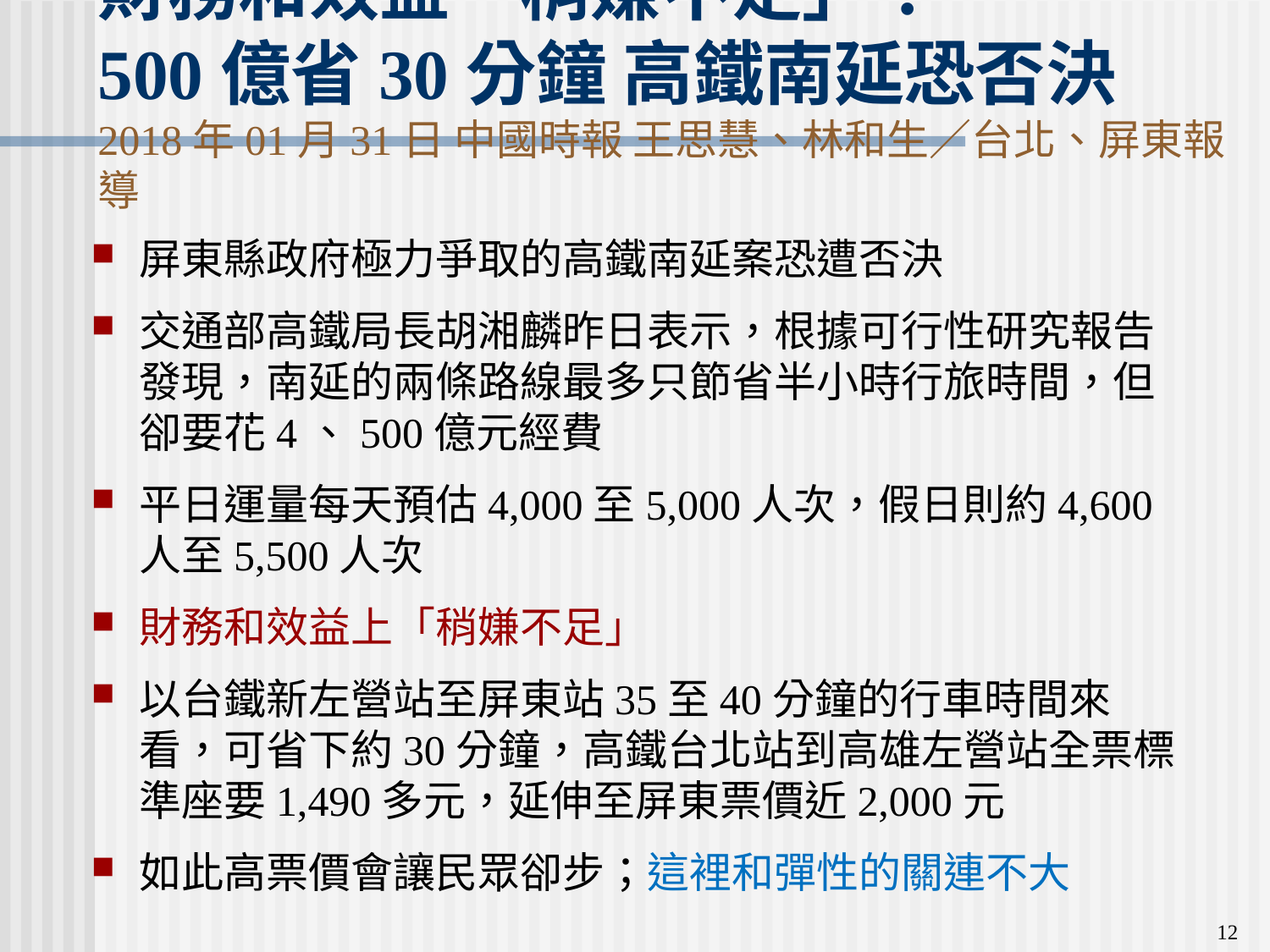

# 財務和效益「稍嫌不足」！ 500億省30分鐘 高鐵南延恐否決 2018年01月31日 中國時報 王思慧、林和生／台北、屏東報導
屏東縣政府極力爭取的高鐵南延案恐遭否決
交通部高鐵局長胡湘麟昨日表示，根據可行性研究報告發現，南延的兩條路線最多只節省半小時行旅時間，但卻要花4、500億元經費
平日運量每天預估4,000至5,000人次，假日則約4,600人至5,500人次
財務和效益上「稍嫌不足」
以台鐵新左營站至屏東站35至40分鐘的行車時間來看，可省下約30分鐘，高鐵台北站到高雄左營站全票標準座要1,490多元，延伸至屏東票價近2,000元
如此高票價會讓民眾卻步；這裡和彈性的關連不大

12